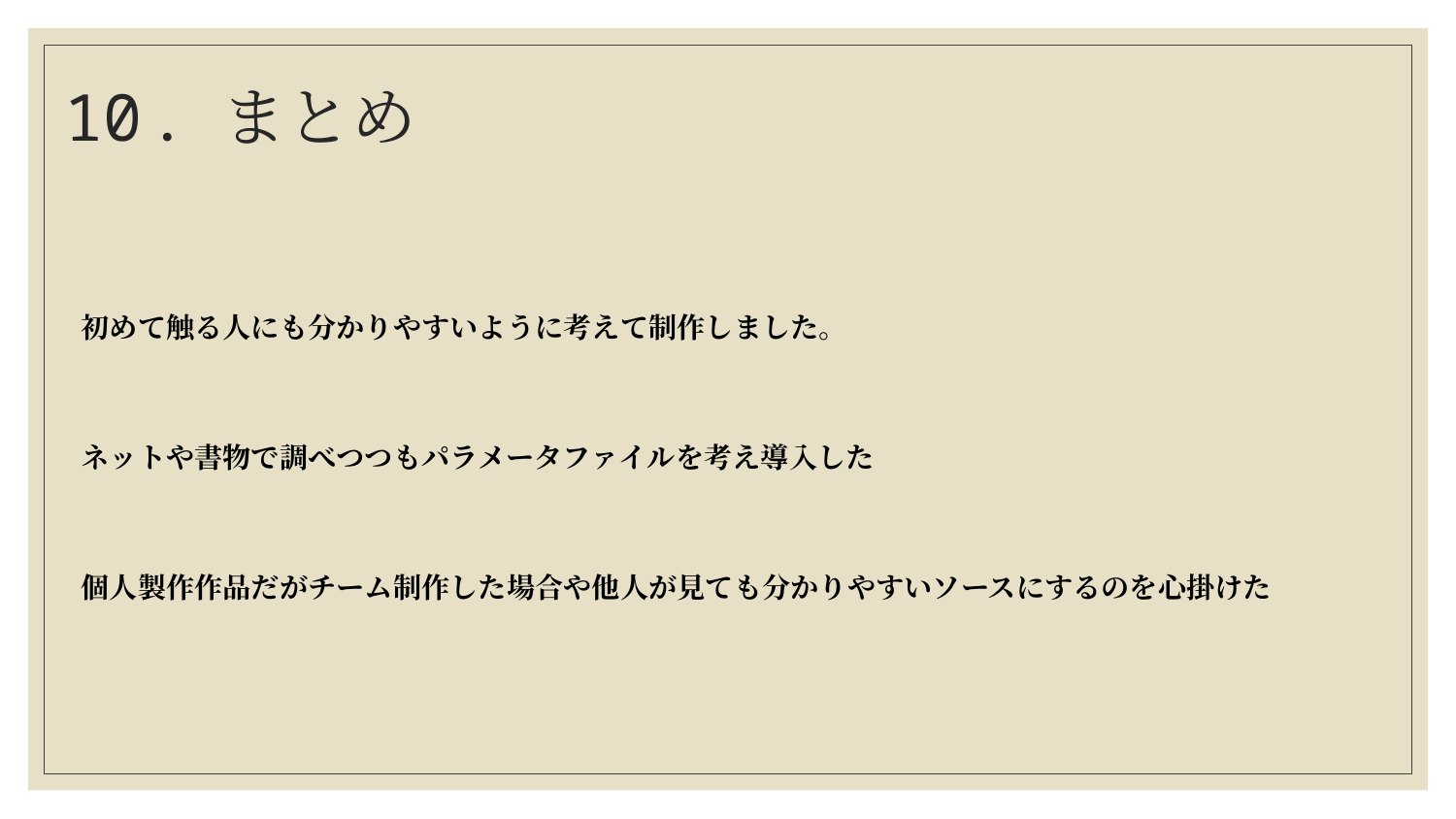

# 10．まとめ

初めて触る人にも分かりやすいように考えて制作しました。

ネットや書物で調べつつもパラメータファイルを考え導入した

個人製作作品だがチーム制作した場合や他人が見ても分かりやすいソースにするのを心掛けた